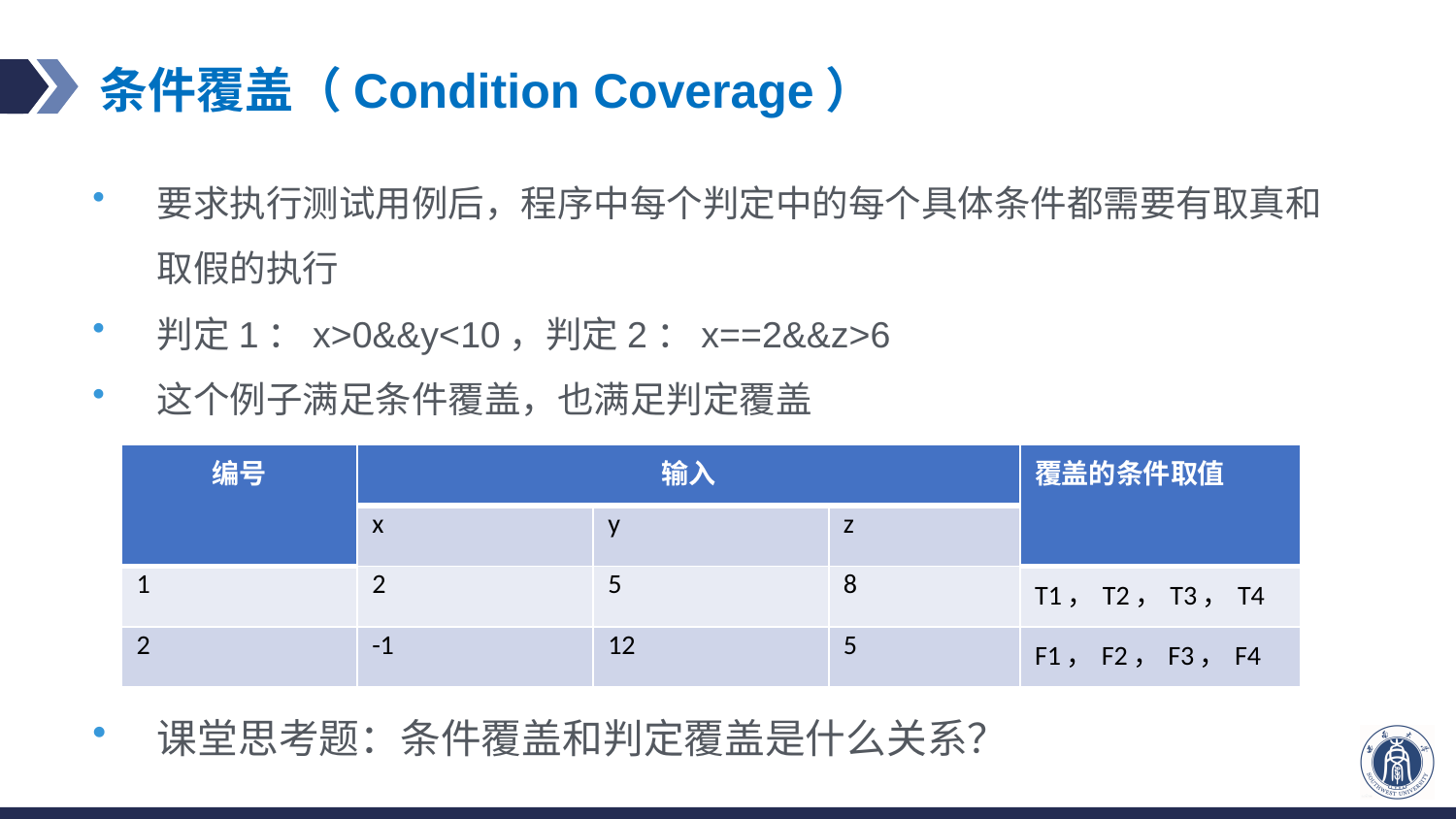

# 条件覆盖（Condition Coverage）
要求执行测试用例后，程序中每个判定中的每个具体条件都需要有取真和取假的执行
判定1：x>0&&y<10，判定2：x==2&&z>6
这个例子满足条件覆盖，也满足判定覆盖

| 编号 | 输入 |  |  | 覆盖的条件取值 |
| --- | --- | --- | --- | --- |
|  | x | y | z |  |
| 1 | 2 | 5 | 8 | T1，T2，T3，T4 |
| 2 | -1 | 12 | 5 | F1，F2，F3，F4 |
课堂思考题：条件覆盖和判定覆盖是什么关系？